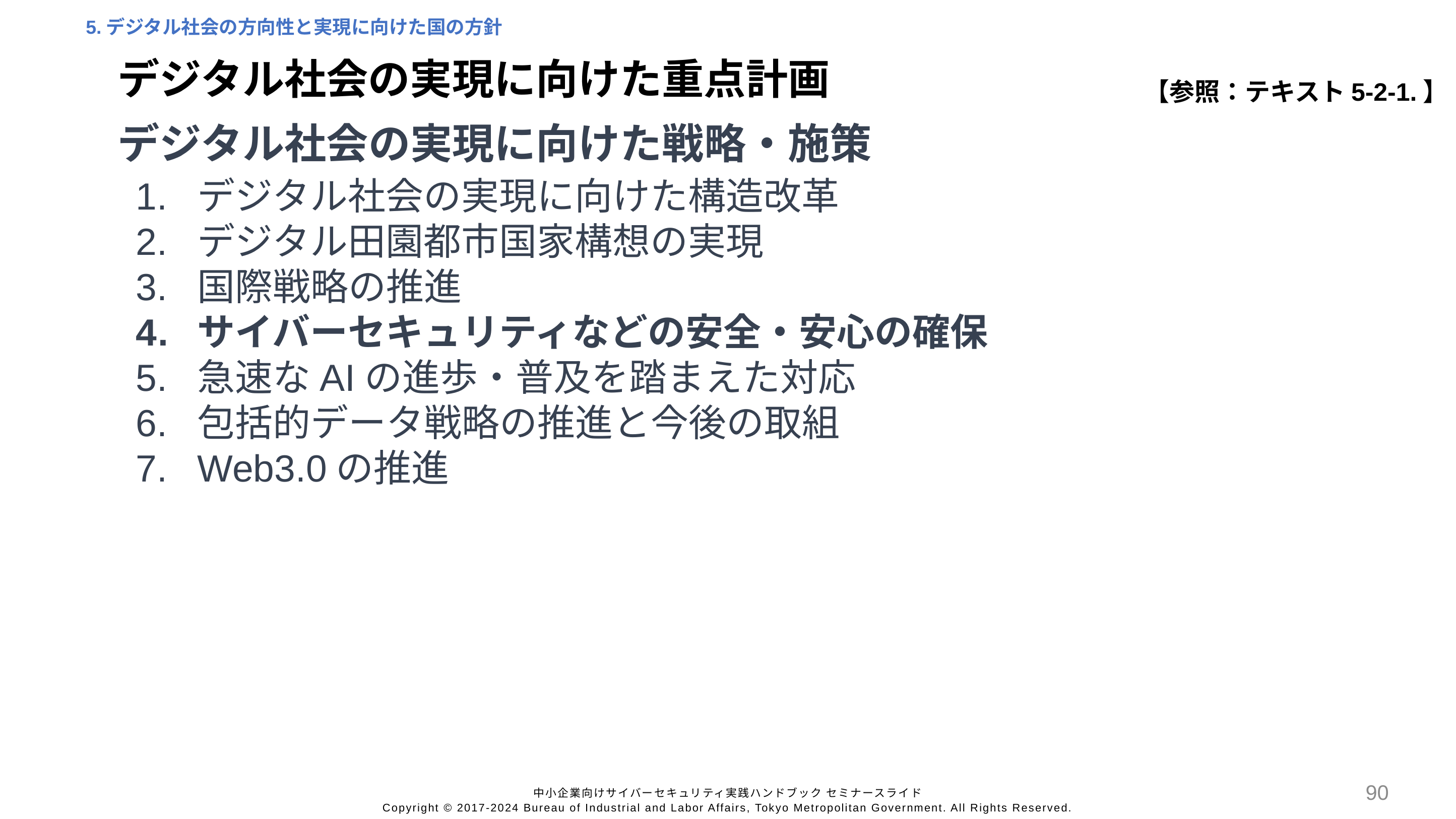

5.デジタル社会の方向性と実現に向けた国の方針
デジタル社会の実現に向けた重点計画
【参照：テキスト5-2-1.】
デジタル社会の実現に向けた戦略・施策
デジタル社会の実現に向けた構造改革
デジタル田園都市国家構想の実現
国際戦略の推進
サイバーセキュリティなどの安全・安心の確保
急速なAIの進歩・普及を踏まえた対応
包括的データ戦略の推進と今後の取組
Web3.0の推進
90